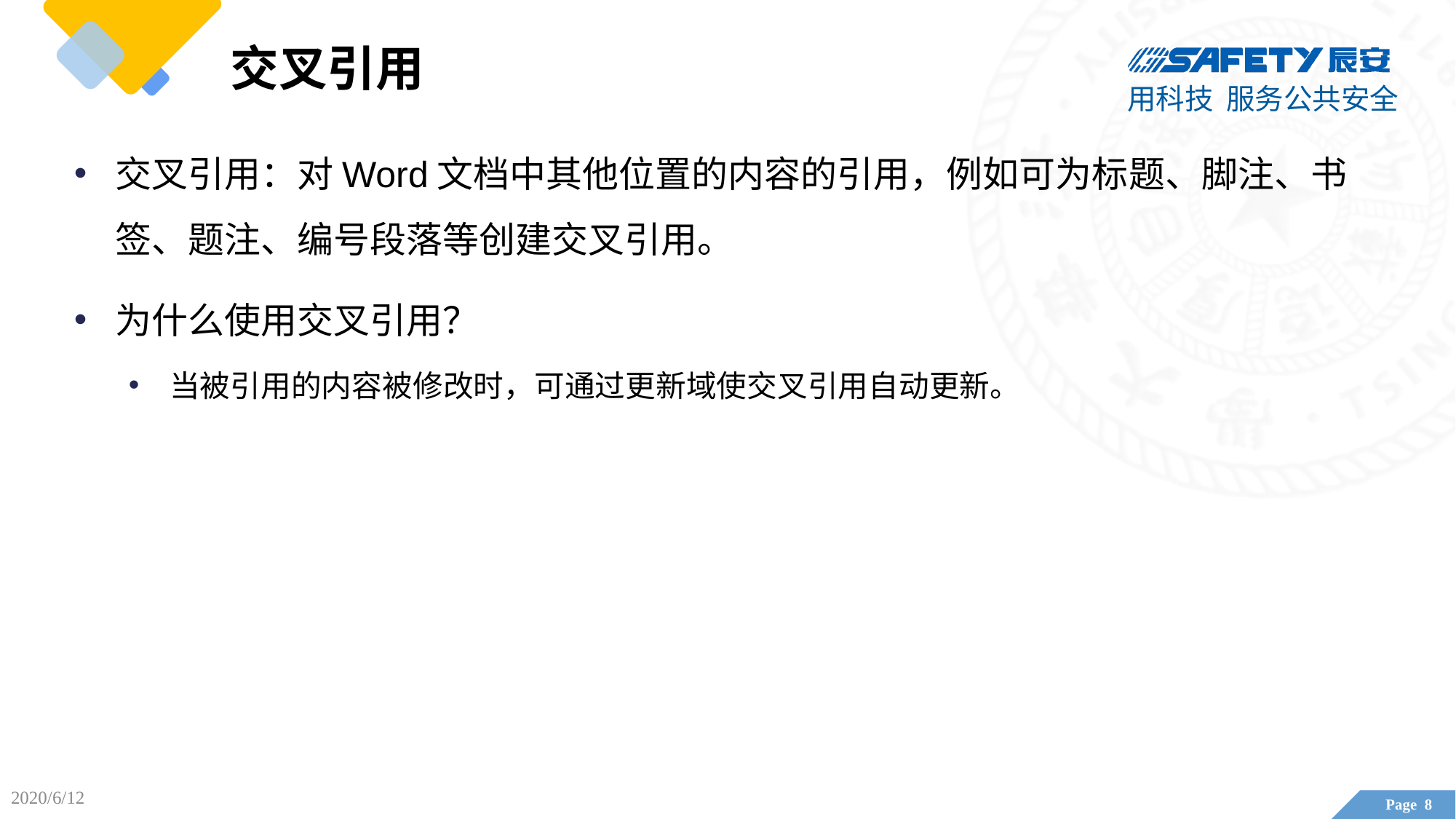

# 交叉引用
交叉引用：对Word文档中其他位置的内容的引用，例如可为标题、脚注、书签、题注、编号段落等创建交叉引用。
为什么使用交叉引用？
当被引用的内容被修改时，可通过更新域使交叉引用自动更新。
2020/6/12